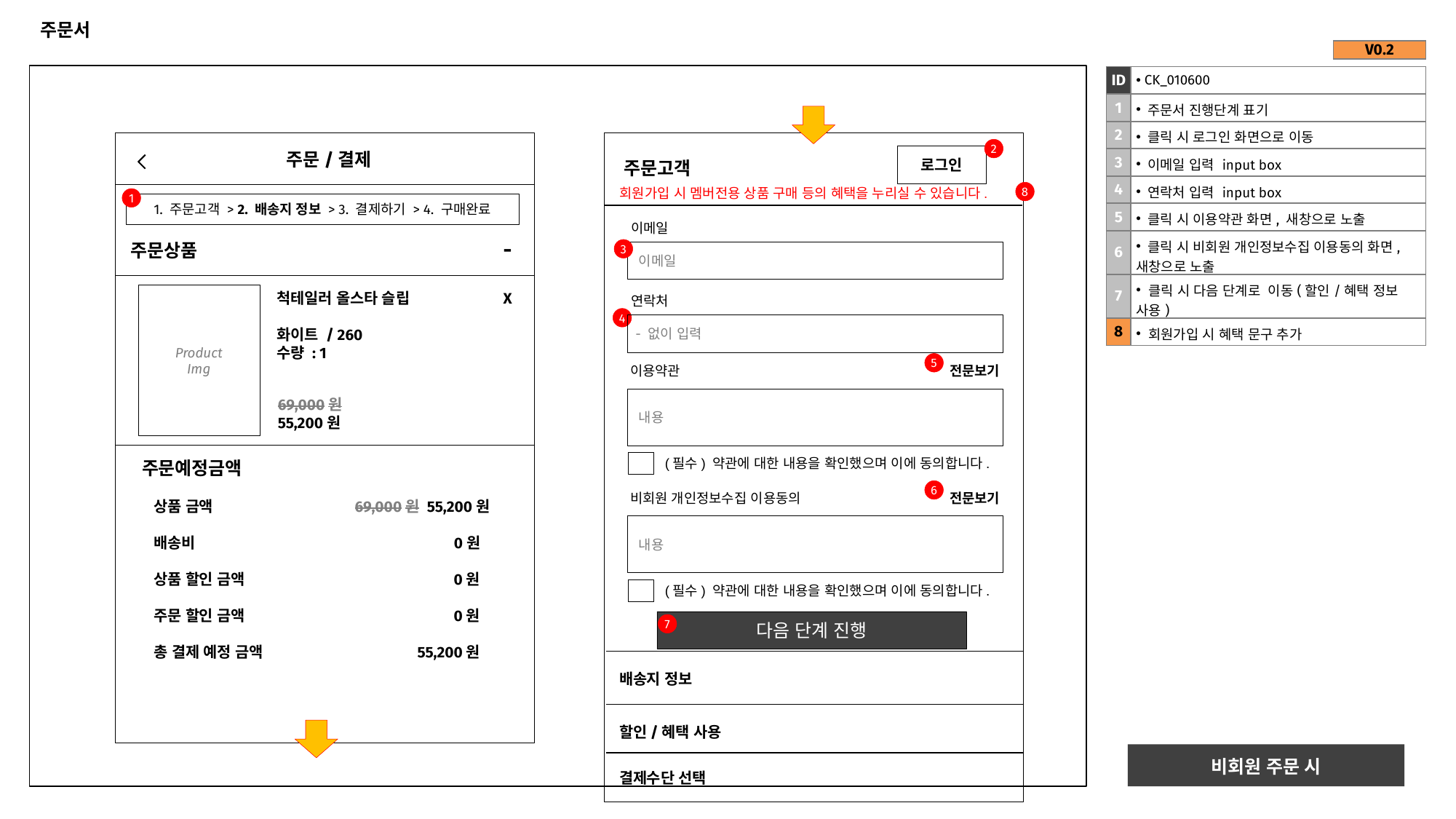

# 주문서
| V0.2 |
| --- |

| ID | CK\_010600 |
| --- | --- |
| 1 | 주문서 진행단계 표기 |
| 2 | 클릭 시 로그인 화면으로 이동 |
| 3 | 이메일 입력 input box |
| 4 | 연락처 입력 input box |
| 5 | 클릭 시 이용약관 화면, 새창으로 노출 |
| 6 | 클릭 시 비회원 개인정보수집 이용동의 화면, 새창으로 노출 |
| 7 | 클릭 시 다음 단계로 이동(할인/혜택 정보 사용) |
| 8 | 회원가입 시 혜택 문구 추가 |

2
로그인
 주문/결제
주문고객
회원가입 시 멤버전용 상품 구매 등의 혜택을 누리실 수 있습니다.
8

1
1. 주문고객 > 2. 배송지 정보 > 3. 결제하기 > 4. 구매완료
이메일
-
주문상품
3
 이메일

Product
Img
X
척테일러 올스타 슬립

화이트 / 260
수량 : 1
연락처
4
 - 없이 입력
5
이용약관
전문보기
 내용
69,000원
55,200원

(필수) 약관에 대한 내용을 확인했으며 이에 동의합니다.
주문예정금액

6
비회원 개인정보수집 이용동의
전문보기
상품 금액                                 69,000원 55,200원

배송비                                                             0원

상품 할인 금액                                                 0원

주문 할인 금액                                                 0원

총 결제 예정 금액                                    55,200원
 내용
(필수) 약관에 대한 내용을 확인했으며 이에 동의합니다.

다음 단계 진행
7
배송지 정보
할인/혜택 사용

비회원 주문 시
결제수단 선택